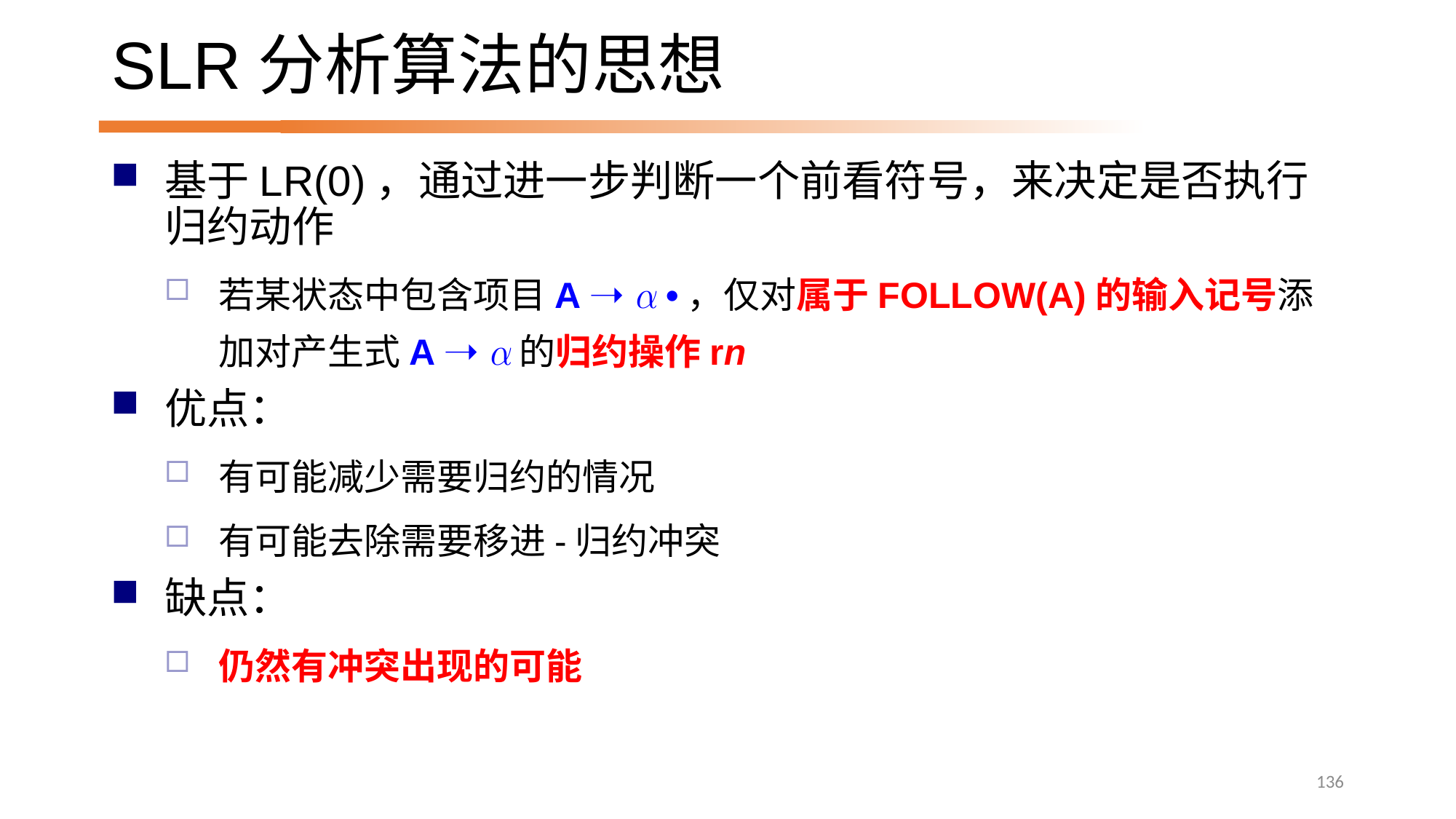

# SLR分析算法的思想
基于LR(0)，通过进一步判断一个前看符号，来决定是否执行归约动作
若某状态中包含项目A ➝ 𝛼 •，仅对属于FOLLOW(A)的输入记号添加对产生式A ➝ 𝛼的归约操作rn
优点：
有可能减少需要归约的情况
有可能去除需要移进-归约冲突
缺点：
仍然有冲突出现的可能
136